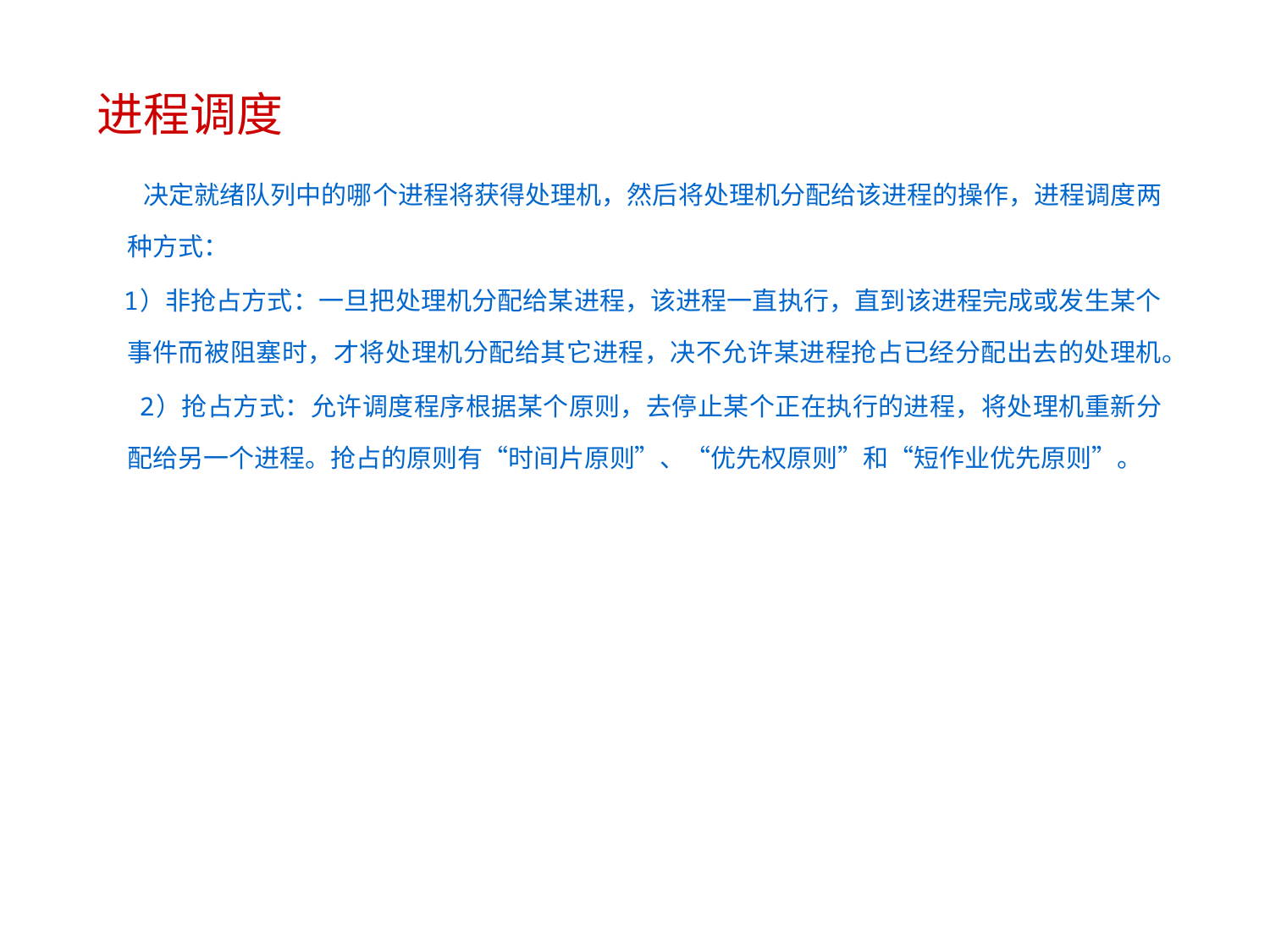

# 进程调度
           决定就绪队列中的哪个进程将获得处理机，然后将处理机分配给该进程的操作，进程调度两种方式：
 1）非抢占方式：一旦把处理机分配给某进程，该进程一直执行，直到该进程完成或发生某个事件而被阻塞时，才将处理机分配给其它进程，决不允许某进程抢占已经分配出去的处理机。
  2）抢占方式：允许调度程序根据某个原则，去停止某个正在执行的进程，将处理机重新分配给另一个进程。抢占的原则有“时间片原则”、“优先权原则”和“短作业优先原则”。